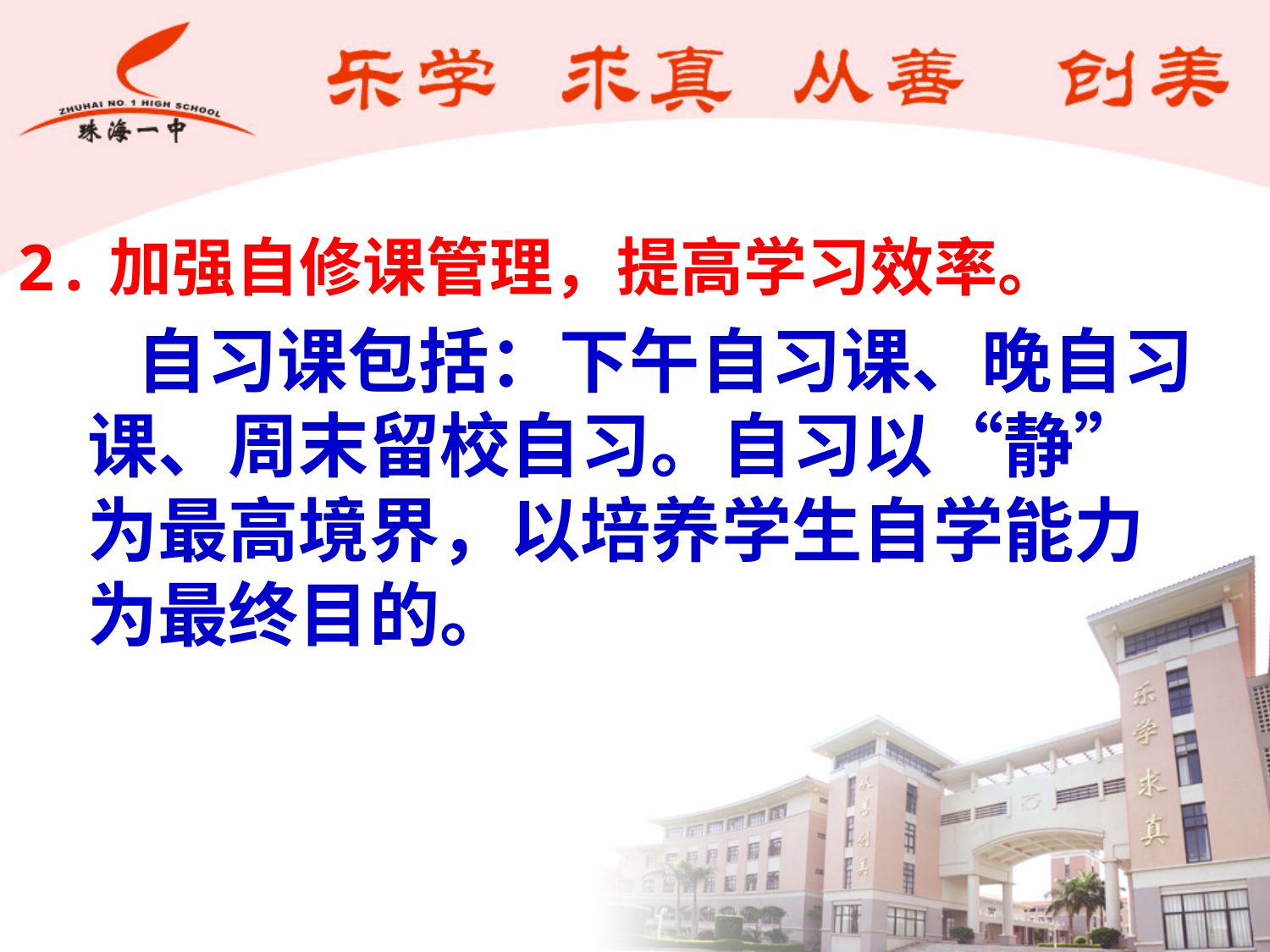

2.加强自修课管理，提高学习效率。

  自习课包括：下午自习课、晚自习课、周末留校自习。自习以“静”为最高境界，以培养学生自学能力为最终目的。